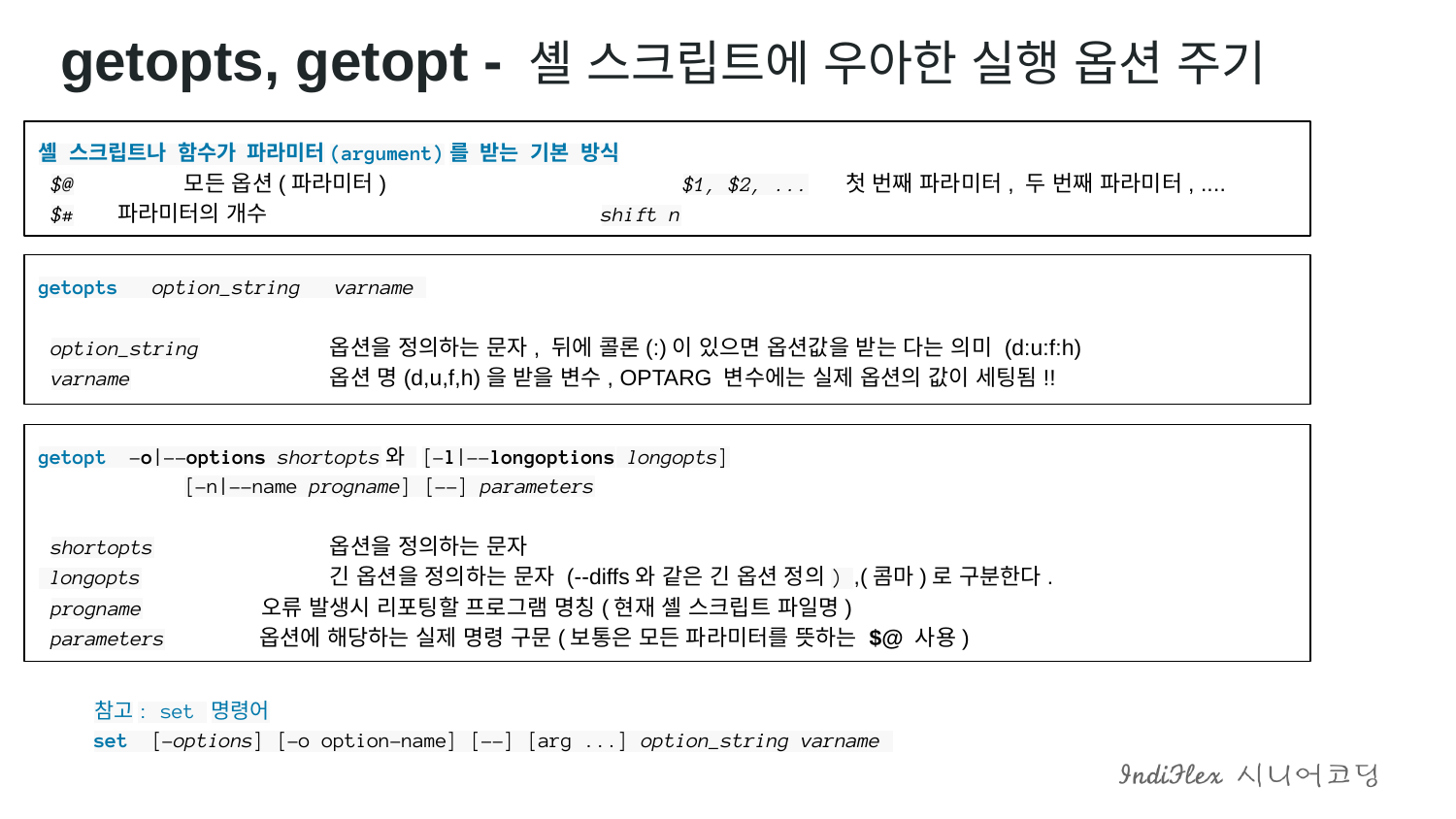

getopts, getopt - 셸 스크립트에 우아한 실행 옵션 주기
셸 스크립트나 함수가 파라미터(argument)를 받는 기본 방식
  $@ 	모든 옵션(파라미터)                                               $1, $2, ...     첫 번째 파라미터, 두 번째 파라미터, ....
  $#      파라미터의 개수                                                    shift n
getopts   option_string   varname
  option_string 	옵션을 정의하는 문자, 뒤에 콜론(:)이 있으면 옵션값을 받는 다는 의미 (d:u:f:h)
  varname                    	옵션 명(d,u,f,h)을 받을 변수, OPTARG 변수에는 실제 옵션의 값이 세팅됨!!
getopt  -o|--options shortopts와 [-l|--longoptions longopts]
[-n|--name progname] [--] parameters

  shortopts		옵션을 정의하는 문자
 longopts		긴 옵션을 정의하는 문자 (--diffs와 같은 긴 옵션 정의) ,(콤마)로 구분한다.
  progname                  오류 발생시 리포팅할 프로그램 명칭(현재 셸 스크립트 파일명)
  parameters              옵션에 해당하는 실제 명령 구문(보통은 모든 파라미터를 뜻하는 $@ 사용)
참고: set 명령어
set  [-options] [-o option-name] [--] [arg ...] option_string varname